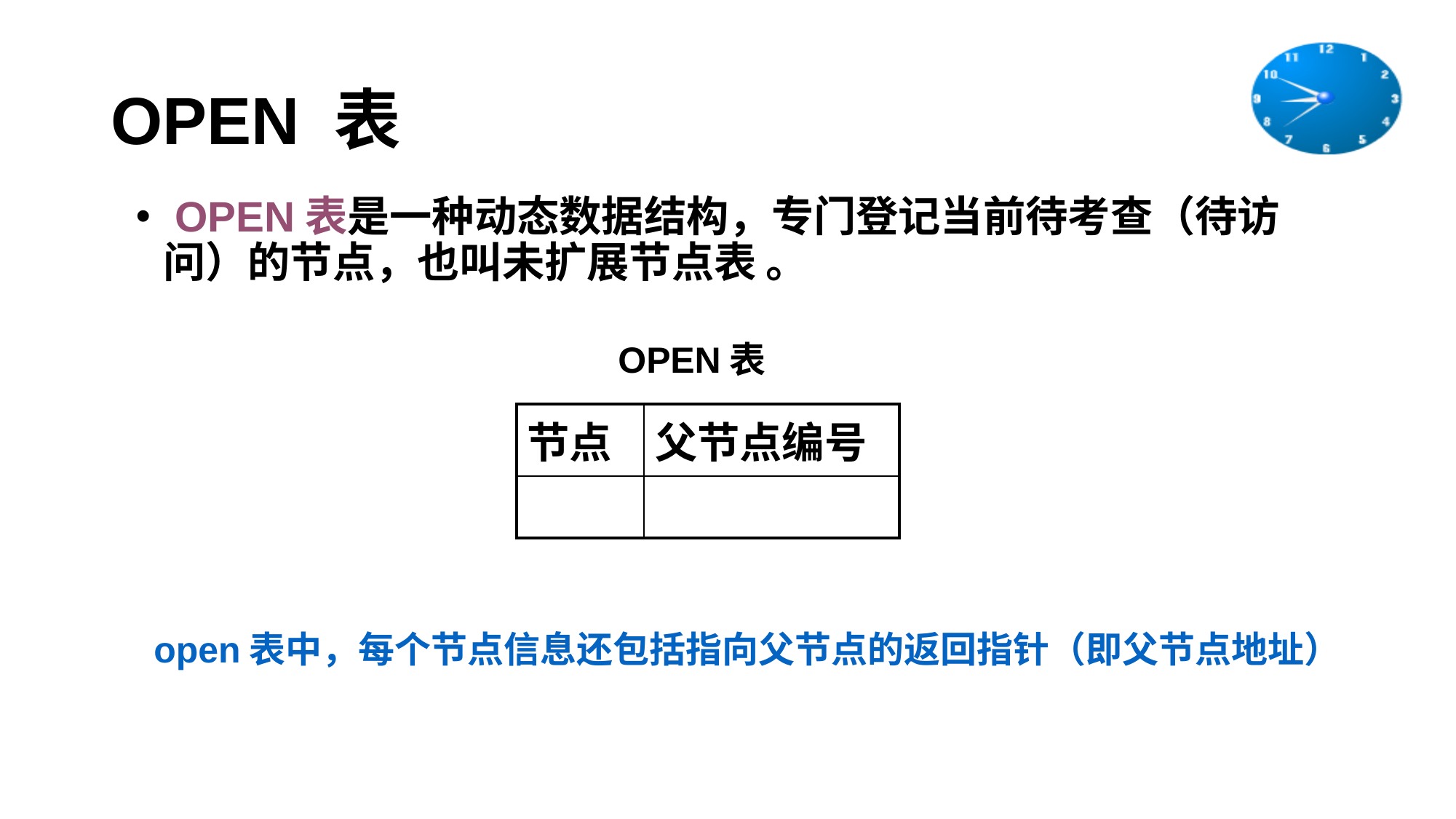

# OPEN 表
 OPEN表是一种动态数据结构，专门登记当前待考查（待访问）的节点，也叫未扩展节点表 。
OPEN表
| 节点 | 父节点编号 |
| --- | --- |
|  |  |
open表中，每个节点信息还包括指向父节点的返回指针（即父节点地址）